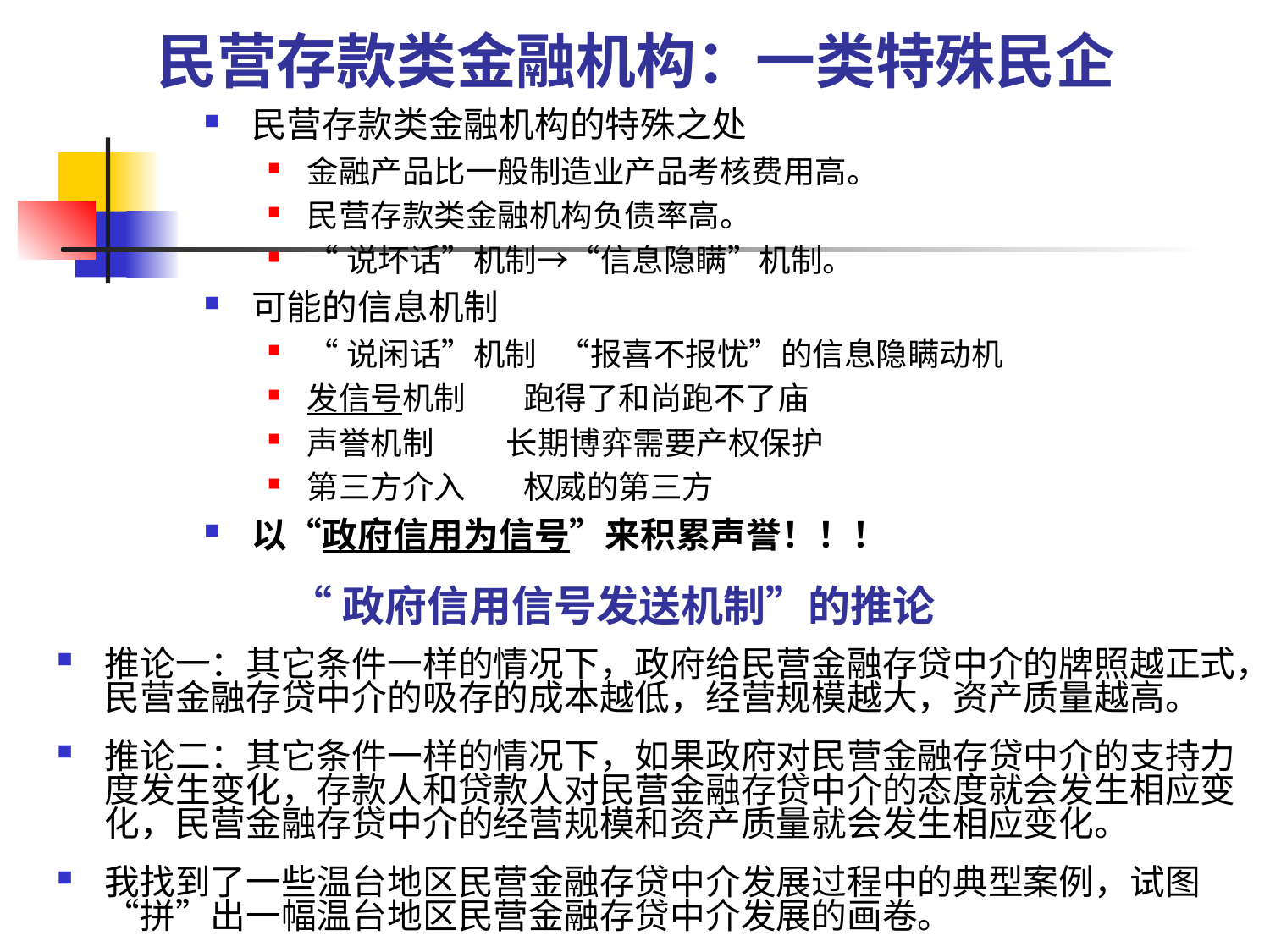

# 民营存款类金融机构：一类特殊民企
民营存款类金融机构的特殊之处
金融产品比一般制造业产品考核费用高。
民营存款类金融机构负债率高。
“说坏话”机制→“信息隐瞒”机制。
可能的信息机制
“说闲话”机制   “报喜不报忧”的信息隐瞒动机
发信号机制        跑得了和尚跑不了庙
声誉机制          长期博弈需要产权保护
第三方介入        权威的第三方
以“政府信用为信号”来积累声誉！！！

推论一：其它条件一样的情况下，政府给民营金融存贷中介的牌照越正式，民营金融存贷中介的吸存的成本越低，经营规模越大，资产质量越高。
推论二：其它条件一样的情况下，如果政府对民营金融存贷中介的支持力度发生变化，存款人和贷款人对民营金融存贷中介的态度就会发生相应变化，民营金融存贷中介的经营规模和资产质量就会发生相应变化。
我找到了一些温台地区民营金融存贷中介发展过程中的典型案例，试图“拼”出一幅温台地区民营金融存贷中介发展的画卷。
“政府信用信号发送机制”的推论